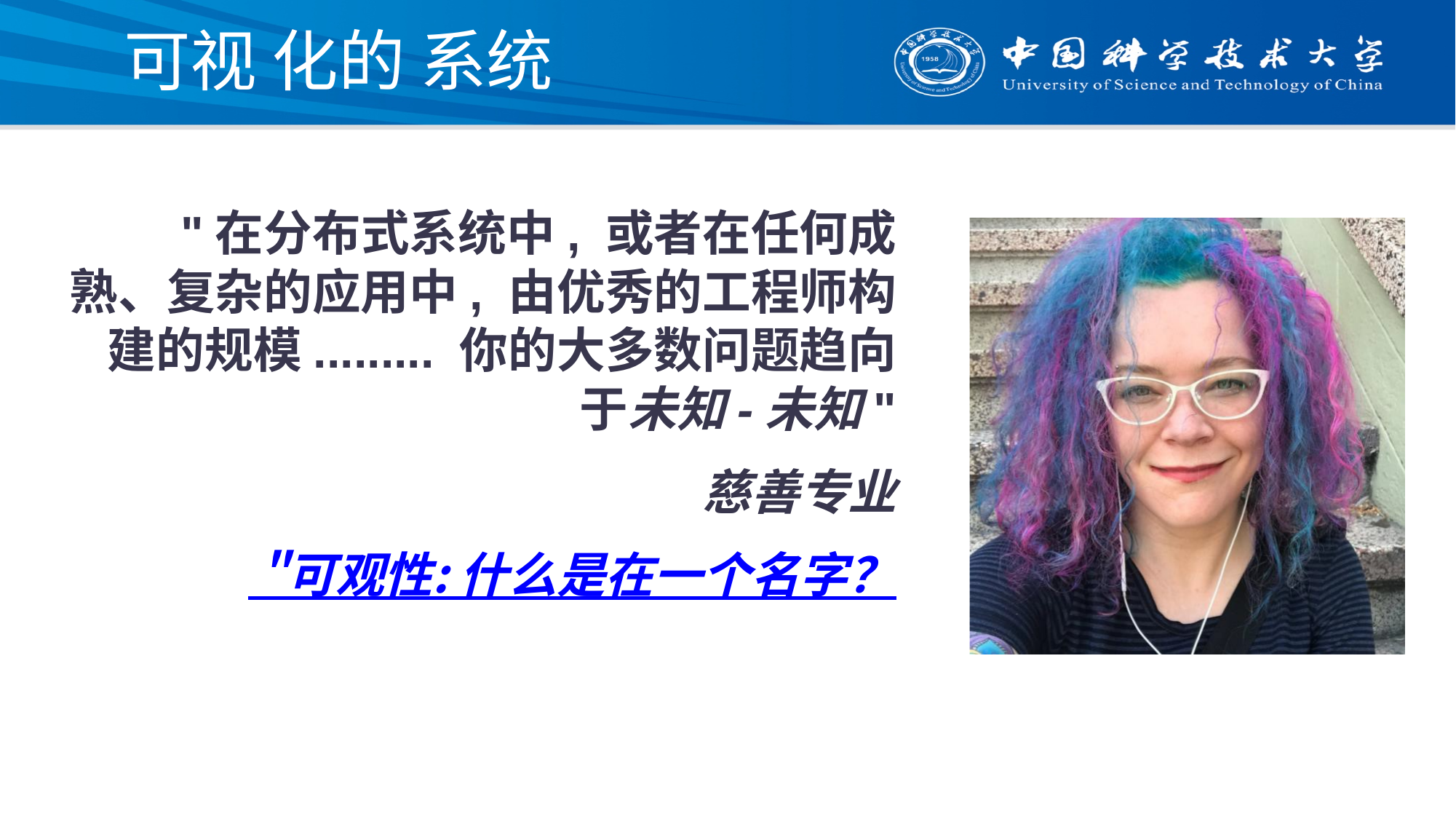

# 可视 化的 系统
"在分布式系统中, 或者在任何成熟、复杂的应用中, 由优秀的工程师构建的规模......... 你的大多数问题趋向于未知-未知"
慈善专业
 "可观性: 什么是在一个名字？